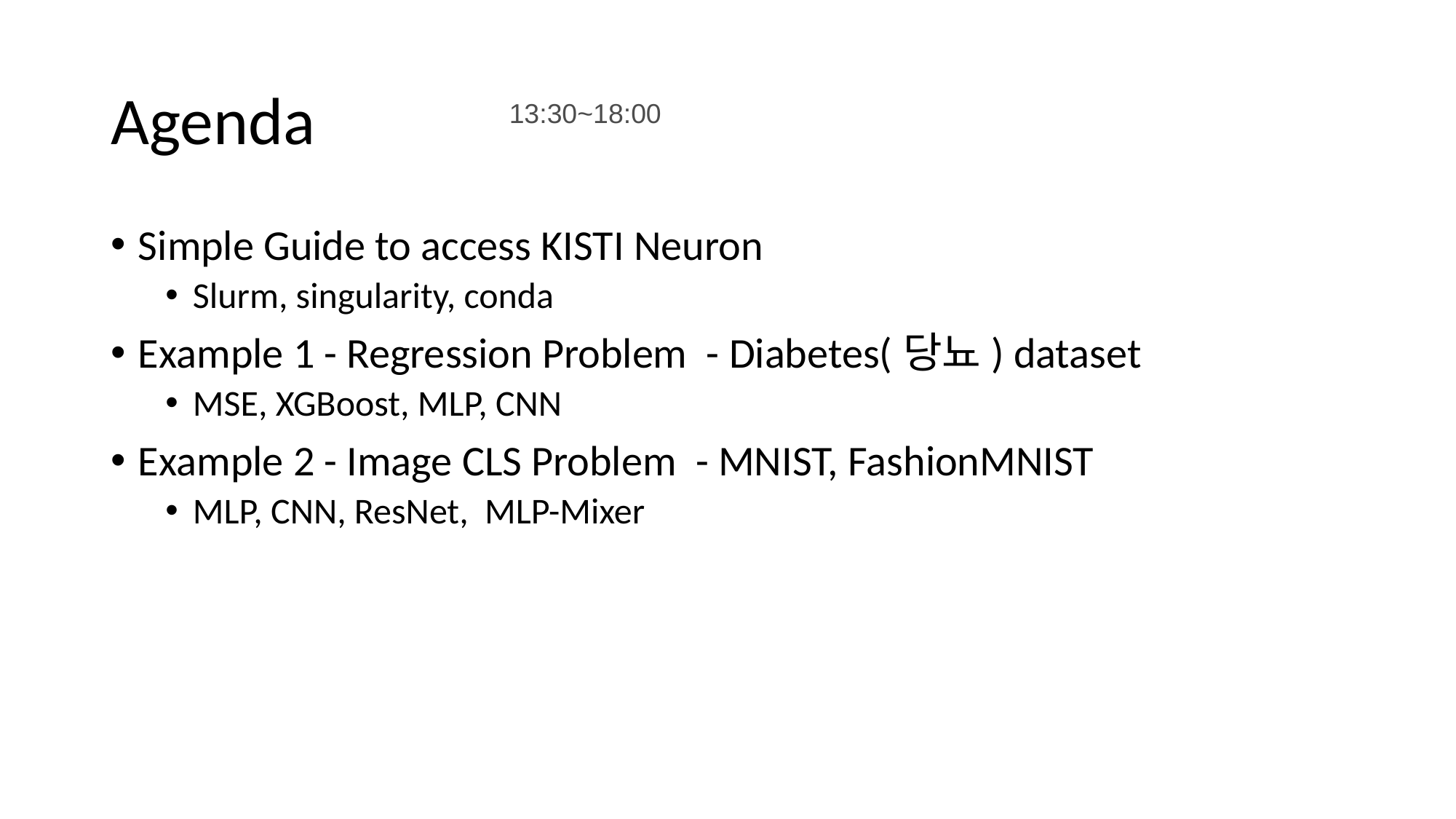

# Agenda
13:30~18:00
Simple Guide to access KISTI Neuron
Slurm, singularity, conda
Example 1 - Regression Problem  - Diabetes(당뇨) dataset
MSE, XGBoost, MLP, CNN
Example 2 - Image CLS Problem  - MNIST, FashionMNIST
MLP, CNN, ResNet,  MLP-Mixer